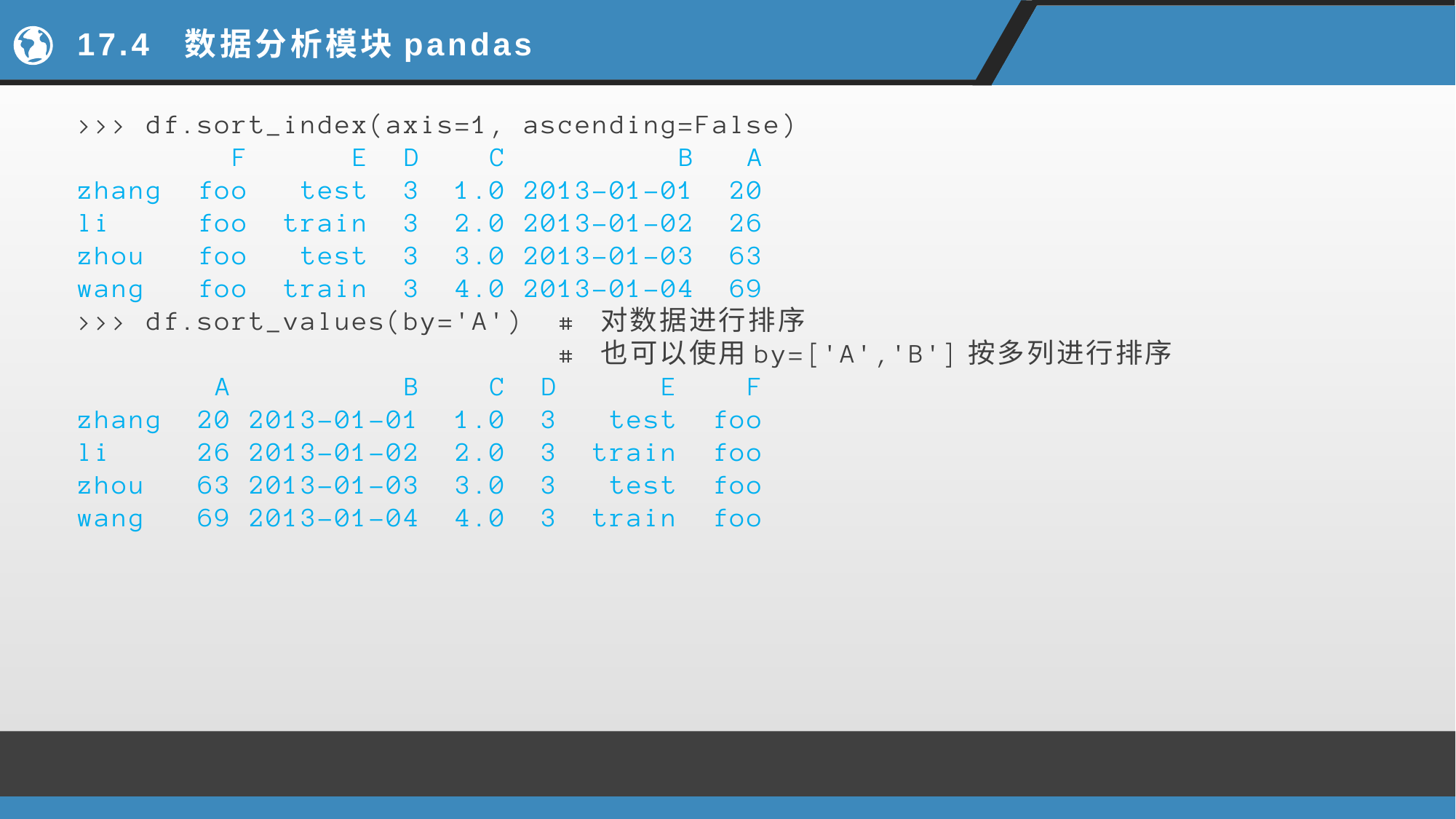

# 17.4  数据分析模块pandas

>>> df.sort_index(axis=1, ascending=False)
         F      E  D    C          B   A
zhang  foo   test  3  1.0 2013-01-01  20
li     foo  train  3  2.0 2013-01-02  26
zhou   foo   test  3  3.0 2013-01-03  63
wang   foo  train  3  4.0 2013-01-04  69
>>> df.sort_values(by='A')  # 对数据进行排序
                            # 也可以使用by=['A','B']按多列进行排序
        A          B    C  D      E    F
zhang  20 2013-01-01  1.0  3   test  foo
li     26 2013-01-02  2.0  3  train  foo
zhou   63 2013-01-03  3.0  3   test  foo
wang   69 2013-01-04  4.0  3  train  foo